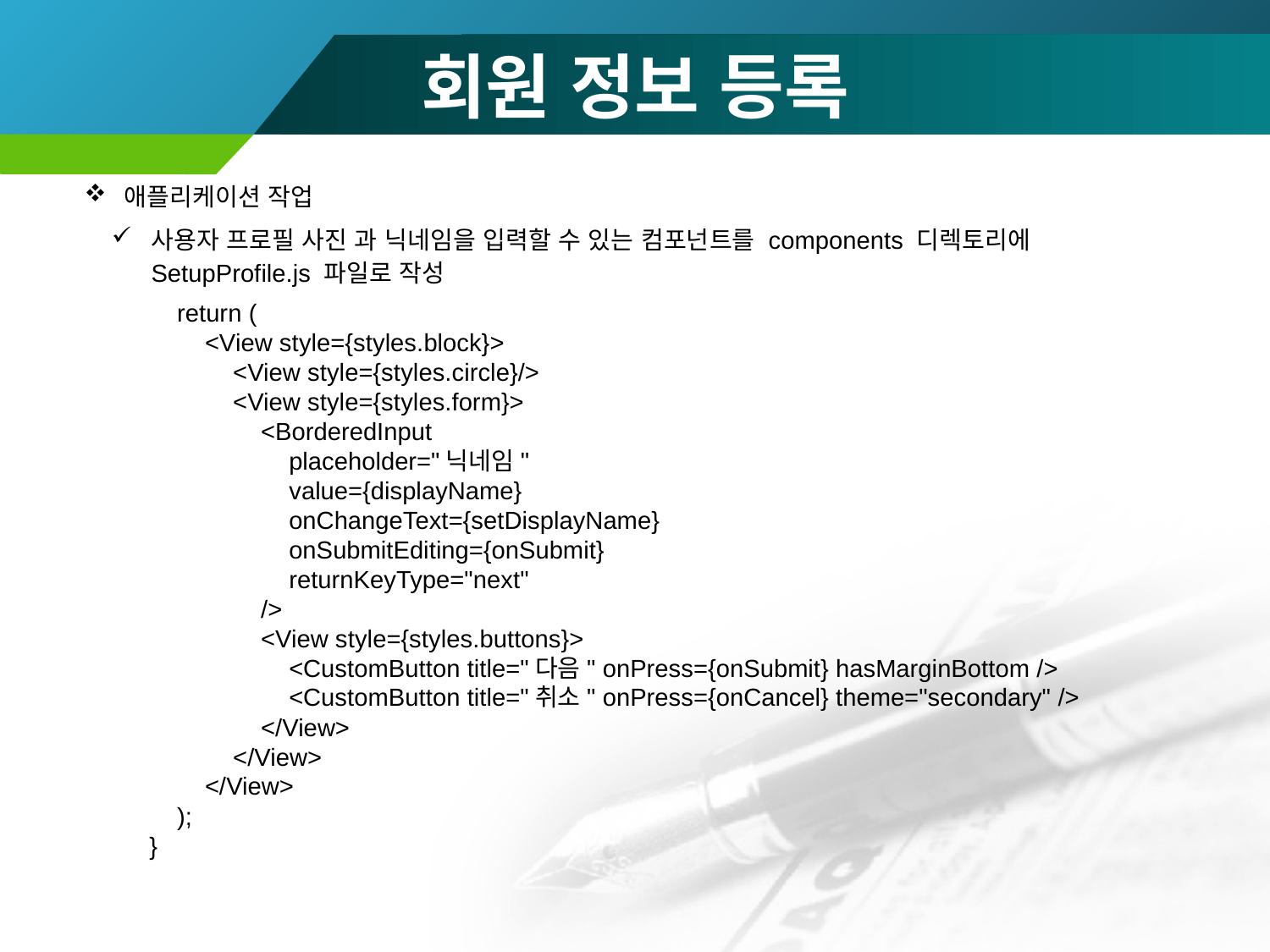

# 회원 정보 등록
애플리케이션 작업
사용자 프로필 사진 과 닉네임을 입력할 수 있는 컴포넌트를 components 디렉토리에 SetupProfile.js 파일로 작성
    return (
        <View style={styles.block}>
            <View style={styles.circle}/>
            <View style={styles.form}>
                <BorderedInput
                    placeholder="닉네임"
                    value={displayName}
                    onChangeText={setDisplayName}
                    onSubmitEditing={onSubmit}
                    returnKeyType="next"
                />
                <View style={styles.buttons}>
                    <CustomButton title="다음" onPress={onSubmit} hasMarginBottom />
                    <CustomButton title="취소" onPress={onCancel} theme="secondary" />
                </View>
            </View>
        </View>
    );
}